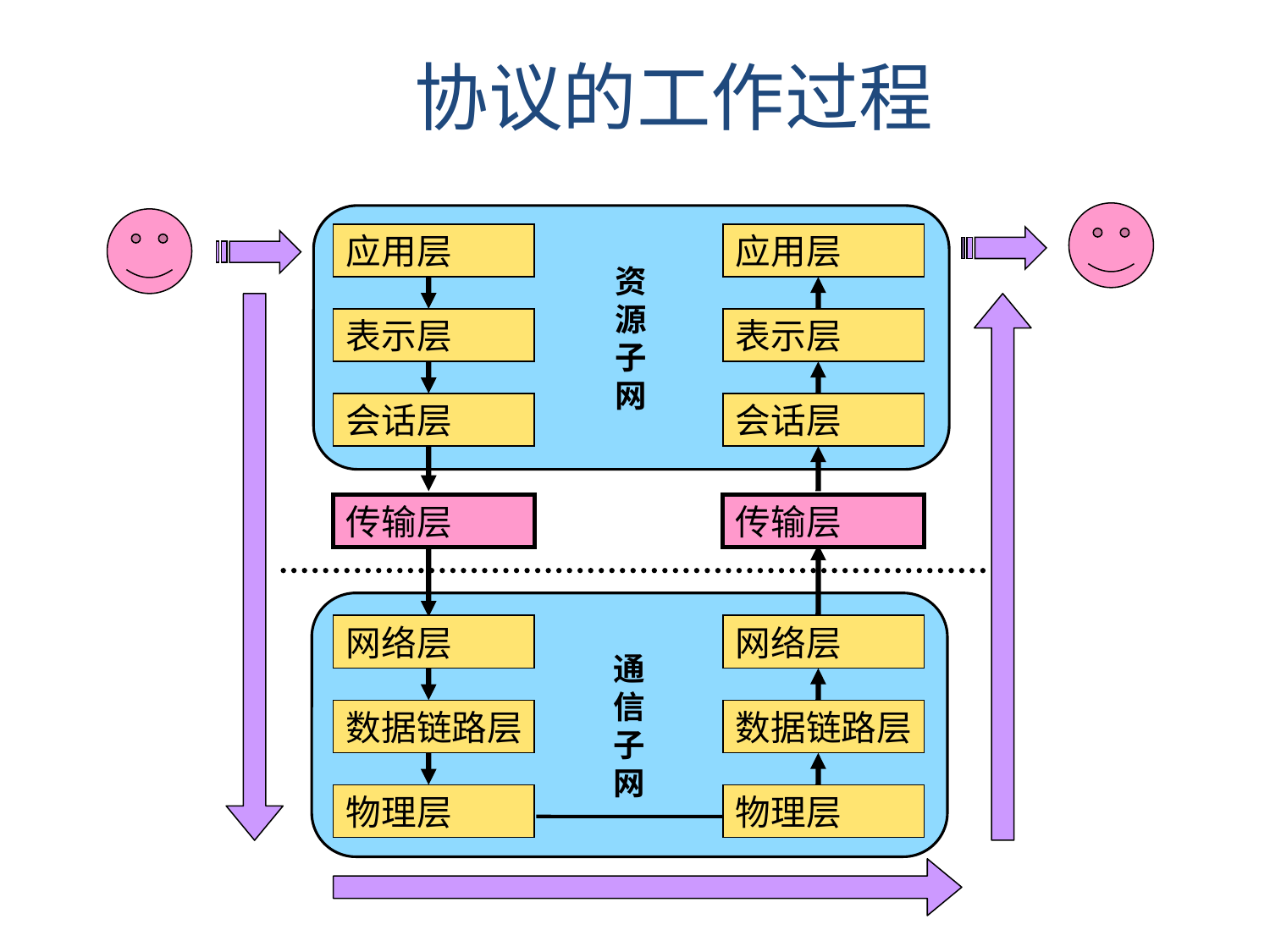

协议的工作过程

资
源
子
网

应用层
应用层

表示层
表示层

会话层
会话层

传输层
传输层

通
信
子
网
网络层
网络层

数据链路层
数据链路层

物理层
物理层